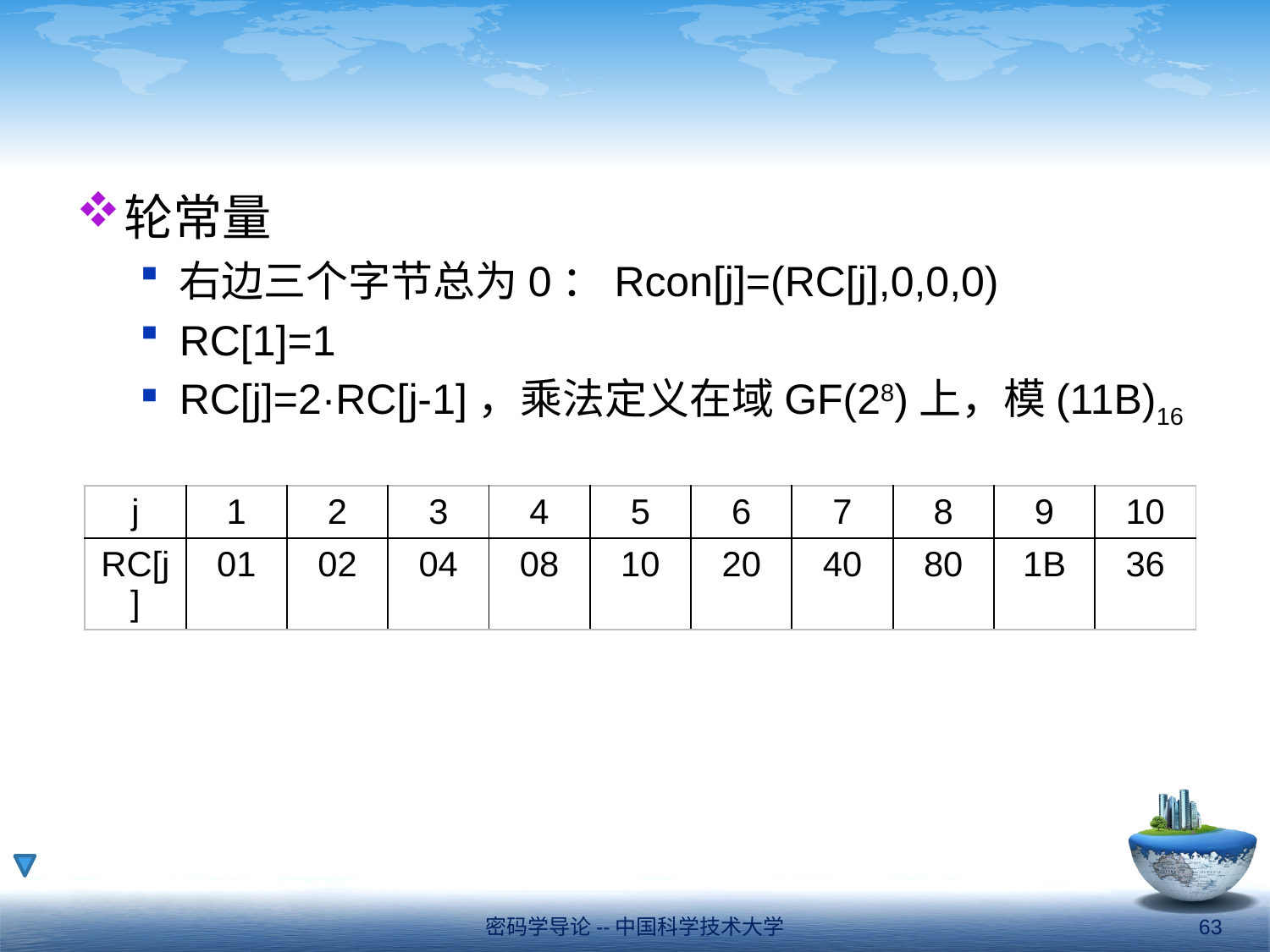

#
轮常量
右边三个字节总为0：Rcon[j]=(RC[j],0,0,0)
RC[1]=1
RC[j]=2·RC[j-1]，乘法定义在域GF(28)上，模(11B)16
| j | 1 | 2 | 3 | 4 | 5 | 6 | 7 | 8 | 9 | 10 |
| --- | --- | --- | --- | --- | --- | --- | --- | --- | --- | --- |
| RC[j] | 01 | 02 | 04 | 08 | 10 | 20 | 40 | 80 | 1B | 36 |

密码学导论--中国科学技术大学
63